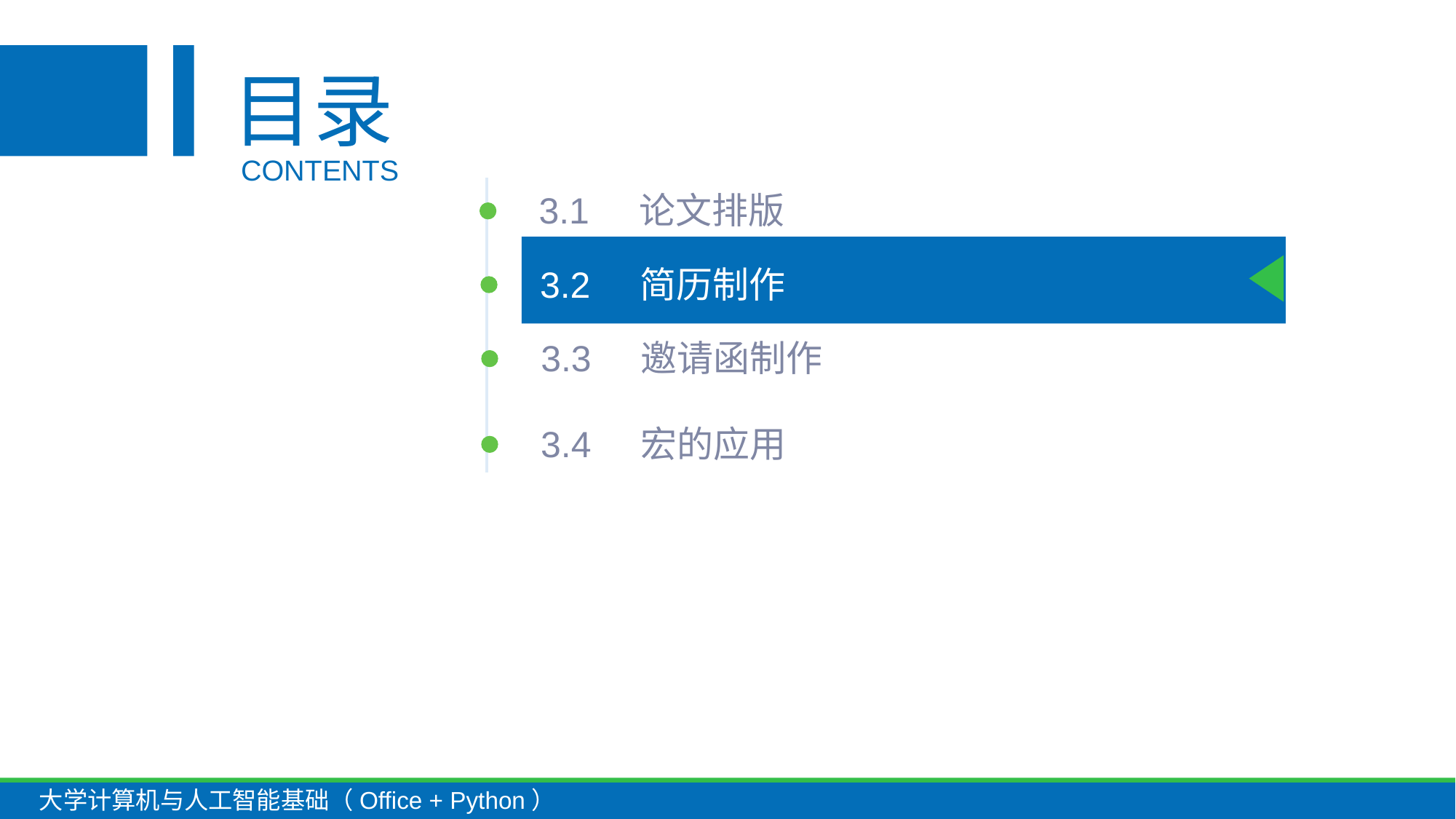

目录
CONTENTS
3.1    论文排版

3.2    简历制作

3.3    邀请函制作

3.4    宏的应用

大学计算机与人工智能基础（Office + Python）